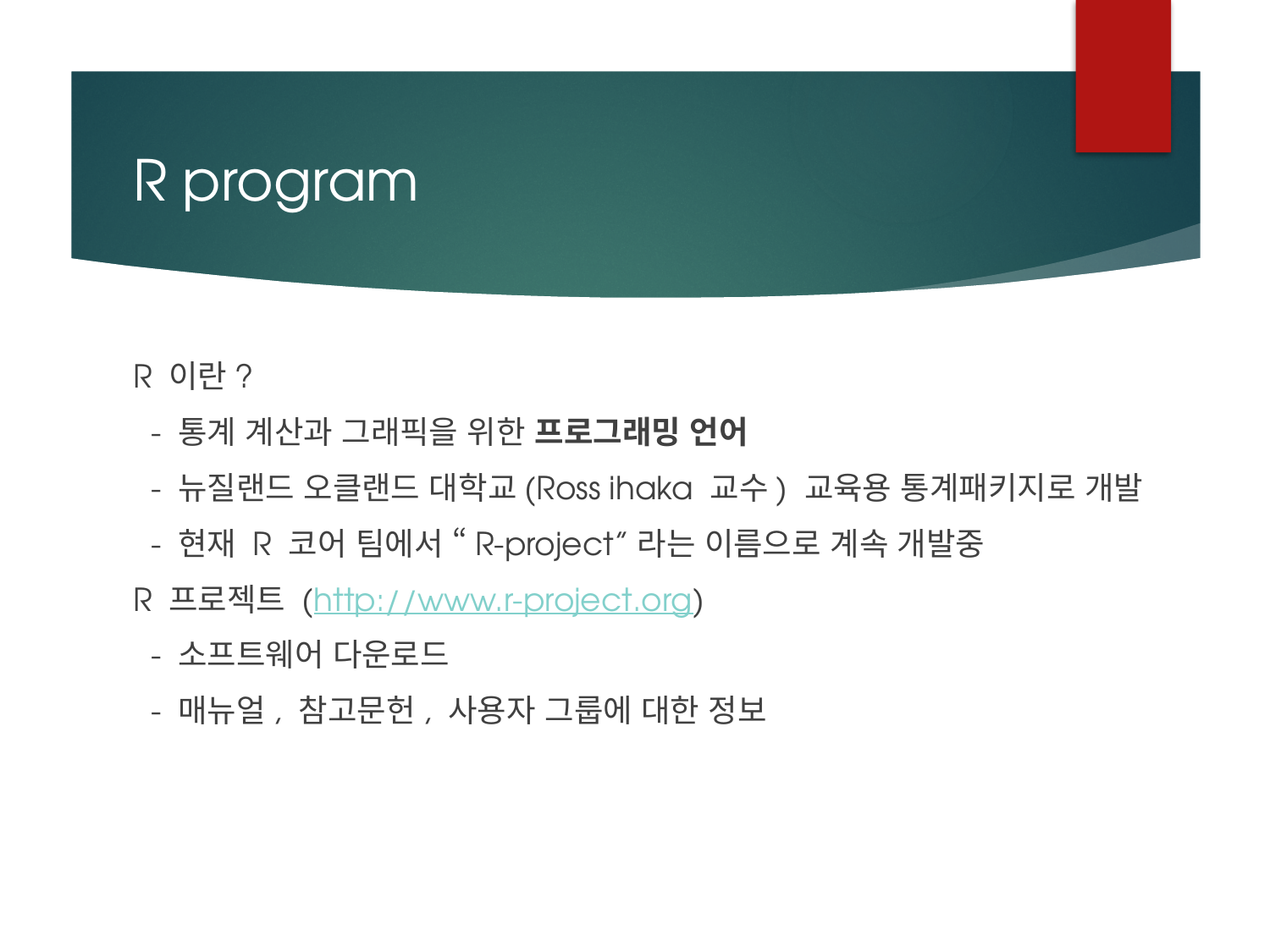

# R program
R 이란?
  - 통계 계산과 그래픽을 위한 프로그래밍 언어
  - 뉴질랜드 오클랜드 대학교(Ross ihaka 교수) 교육용 통계패키지로 개발
  - 현재 R 코어 팀에서 “R-project”라는 이름으로 계속 개발중
R 프로젝트 (http://www.r-project.org)
  - 소프트웨어 다운로드
  - 매뉴얼, 참고문헌, 사용자 그룹에 대한 정보